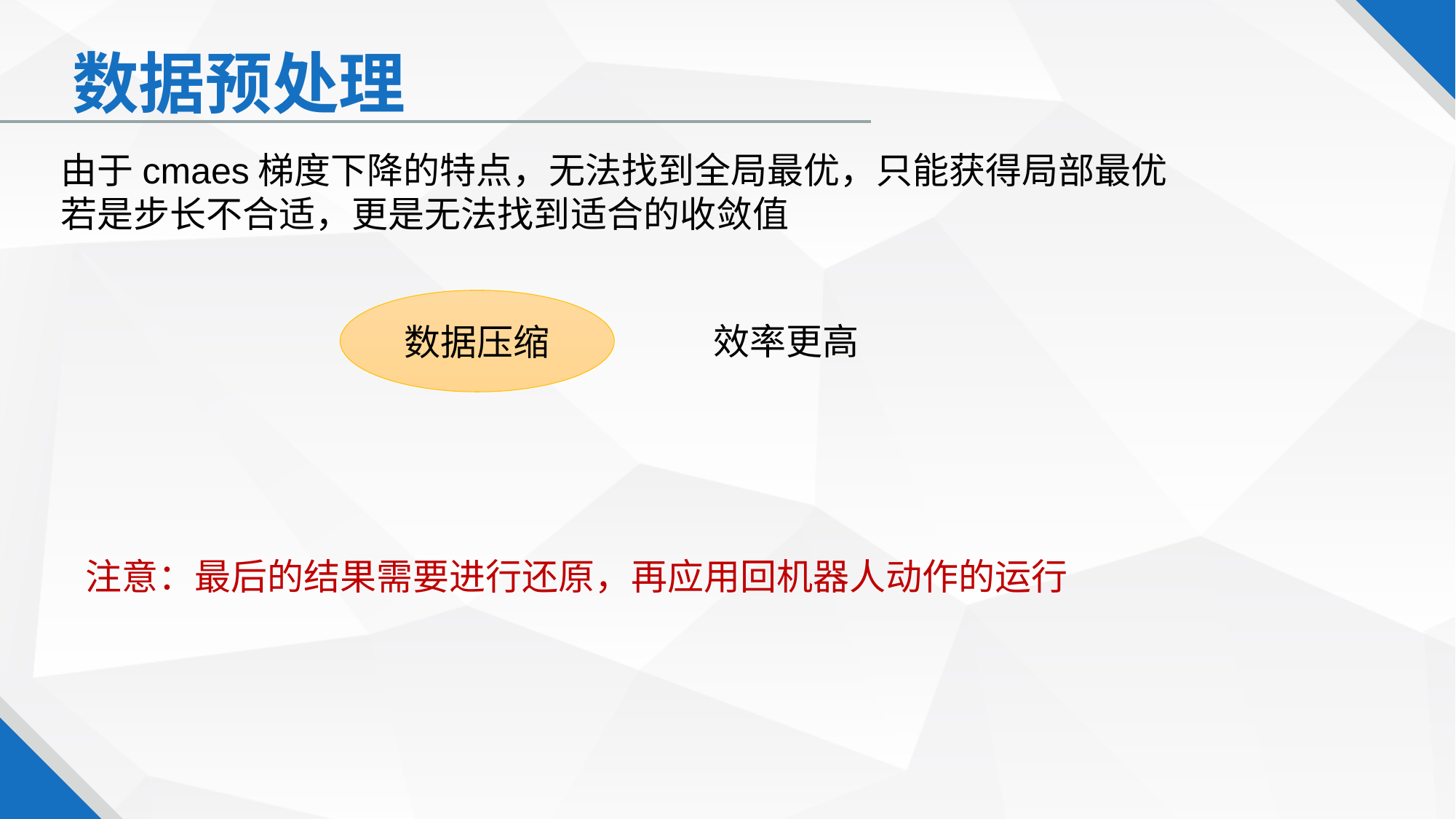

# 数据预处理
由于cmaes梯度下降的特点，无法找到全局最优，只能获得局部最优
若是步长不合适，更是无法找到适合的收敛值
数据压缩
效率更高
注意：最后的结果需要进行还原，再应用回机器人动作的运行